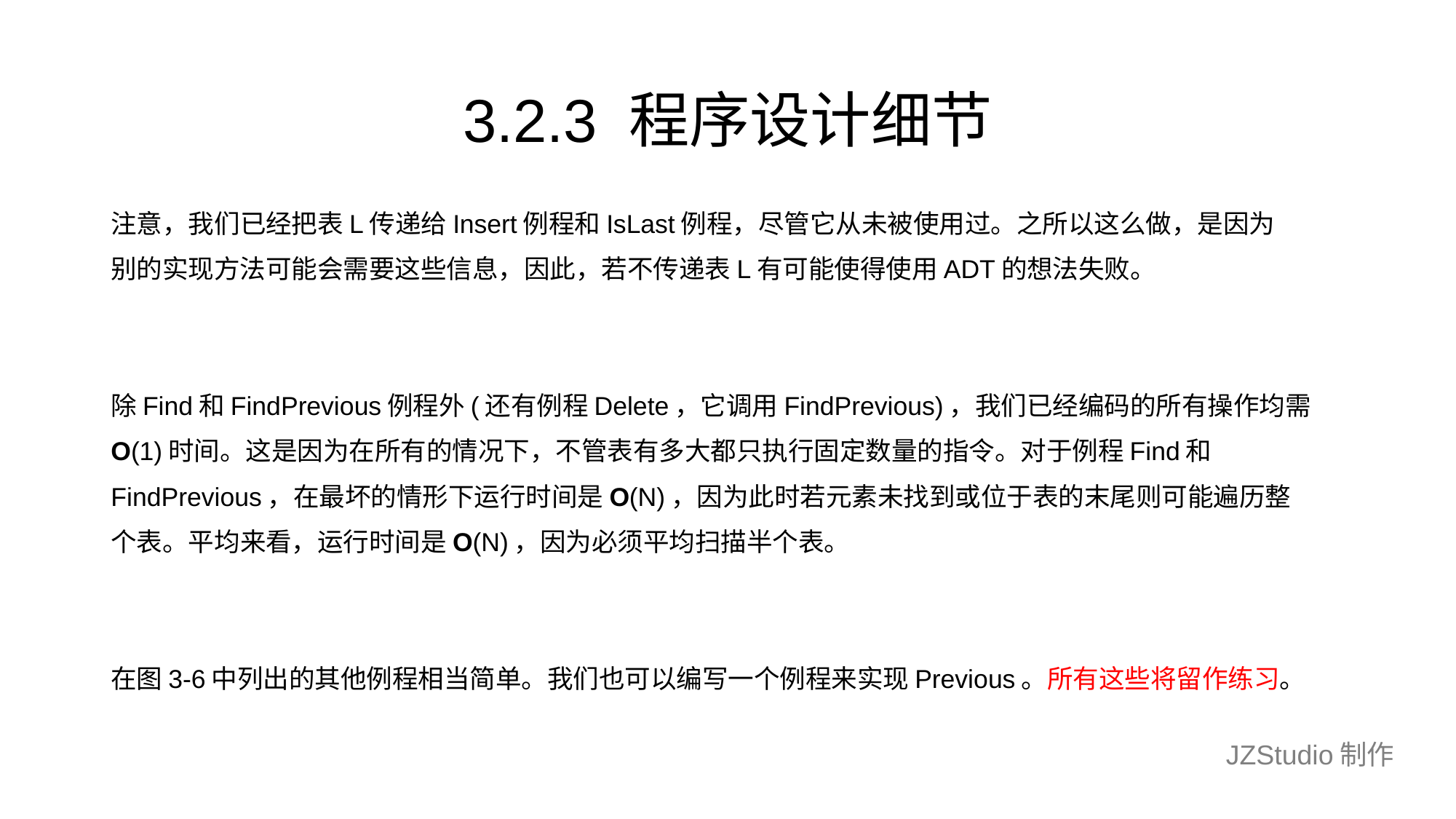

# 3.2.3 程序设计细节
注意，我们已经把表L传递给Insert例程和IsLast例程，尽管它从未被使用过。之所以这么做，是因为
别的实现方法可能会需要这些信息，因此，若不传递表L有可能使得使用ADT的想法失败。

除Find和FindPrevious例程外(还有例程Delete，它调用FindPrevious)，我们已经编码的所有操作均需
O(1)时间。这是因为在所有的情况下，不管表有多大都只执行固定数量的指令。对于例程Find和
FindPrevious，在最坏的情形下运行时间是O(N)，因为此时若元素未找到或位于表的末尾则可能遍历整
个表。平均来看，运行时间是O(N)，因为必须平均扫描半个表。

在图3-6中列出的其他例程相当简单。我们也可以编写一个例程来实现Previous。所有这些将留作练习。